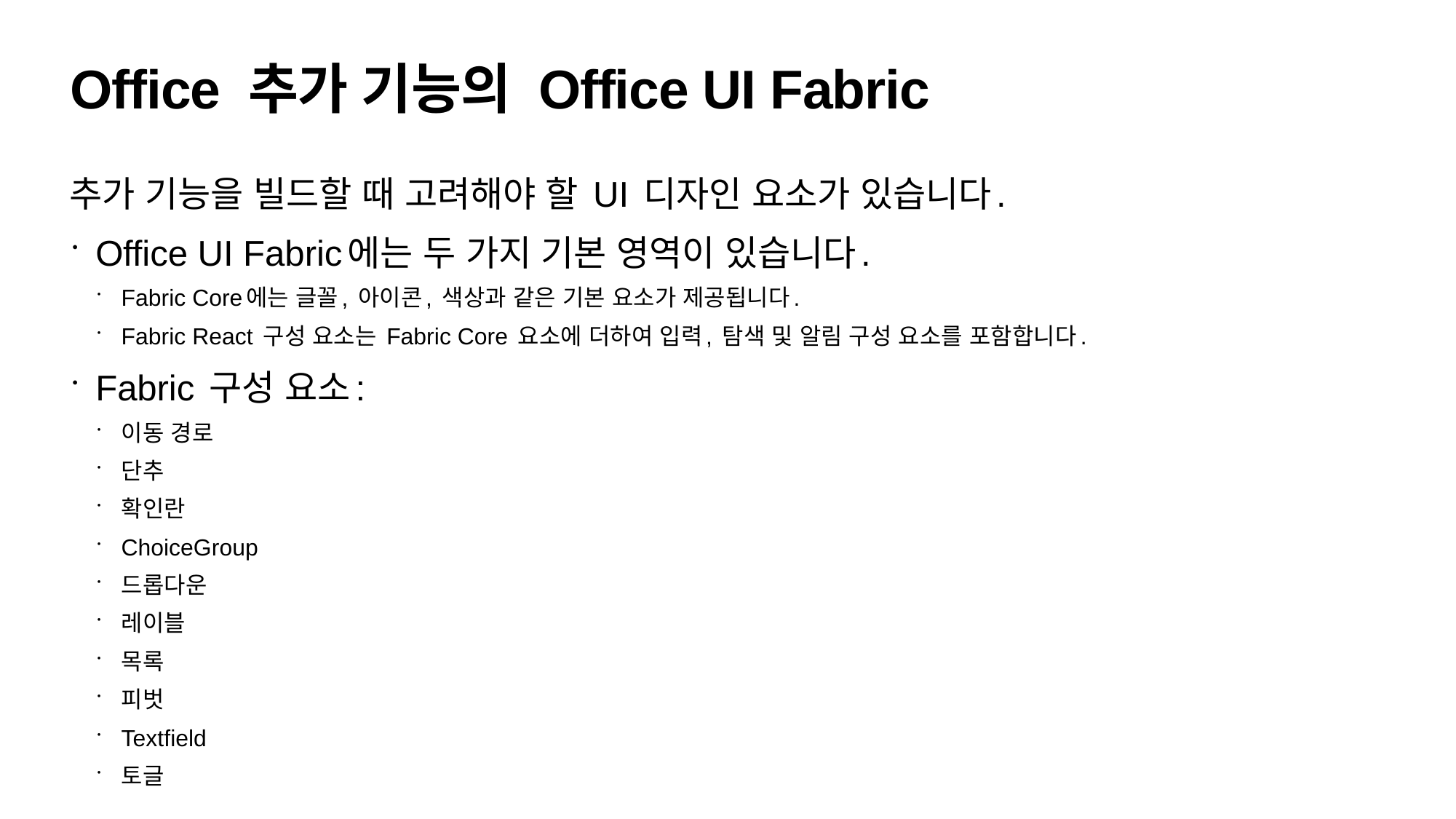

# Office 추가 기능의 Office UI Fabric
추가 기능을 빌드할 때 고려해야 할 UI 디자인 요소가 있습니다.
Office UI Fabric에는 두 가지 기본 영역이 있습니다.
Fabric Core에는 글꼴, 아이콘, 색상과 같은 기본 요소가 제공됩니다.
Fabric React 구성 요소는 Fabric Core 요소에 더하여 입력, 탐색 및 알림 구성 요소를 포함합니다.
Fabric 구성 요소:
이동 경로
단추
확인란
ChoiceGroup
드롭다운
레이블
목록
피벗
Textfield
토글